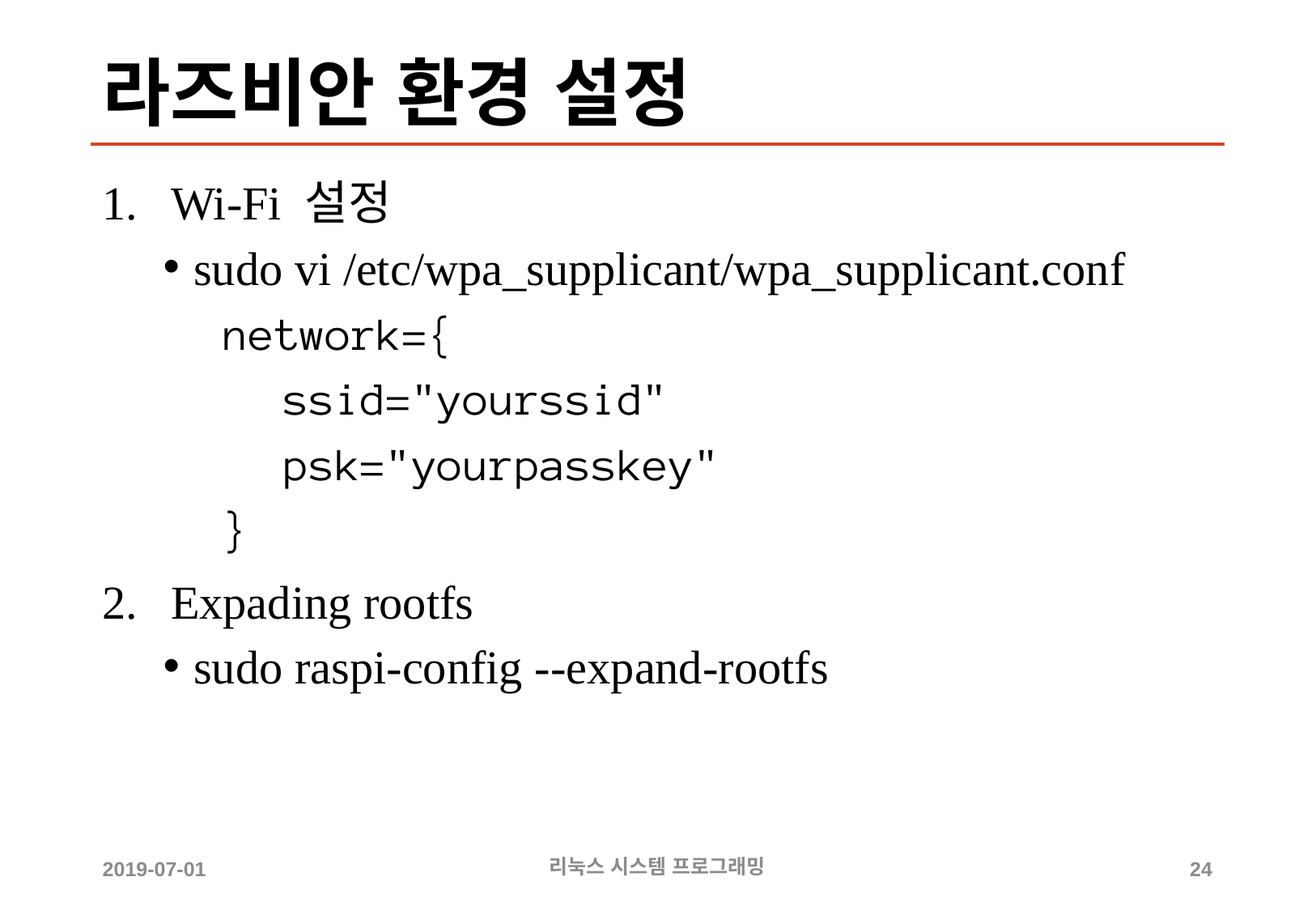

# 라즈비안 환경 설정
Wi-Fi 설정
sudo vi /etc/wpa_supplicant/wpa_supplicant.conf
network={
ssid="yourssid"
psk="yourpasskey"
}
Expading rootfs
sudo raspi-config --expand-rootfs

2019-07-01
리눅스 시스템 프로그래밍
24